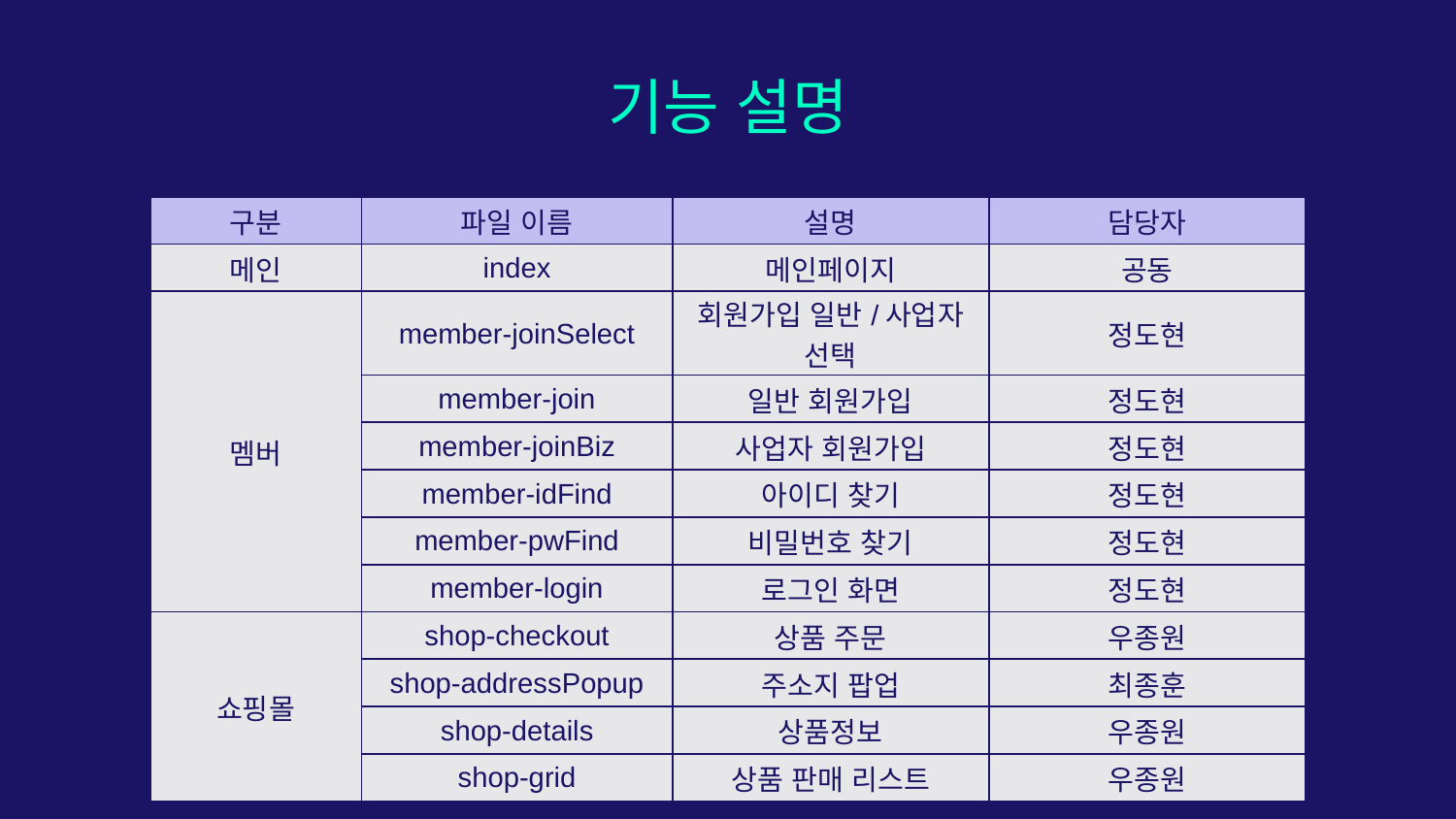

# 기능 설명
| 구분 | 파일 이름 | 설명 | 담당자 |
| --- | --- | --- | --- |
| 메인 | index | 메인페이지 | 공동 |
| 멤버 | member-joinSelect | 회원가입 일반/사업자 선택 | 정도현 |
|  | member-join | 일반 회원가입 | 정도현 |
|  | member-joinBiz | 사업자 회원가입 | 정도현 |
|  | member-idFind | 아이디 찾기 | 정도현 |
|  | member-pwFind | 비밀번호 찾기 | 정도현 |
|  | member-login | 로그인 화면 | 정도현 |
| 쇼핑몰 | shop-checkout | 상품 주문 | 우종원 |
|  | shop-addressPopup | 주소지 팝업 | 최종훈 |
|  | shop-details | 상품정보 | 우종원 |
|  | shop-grid | 상품 판매 리스트 | 우종원 |